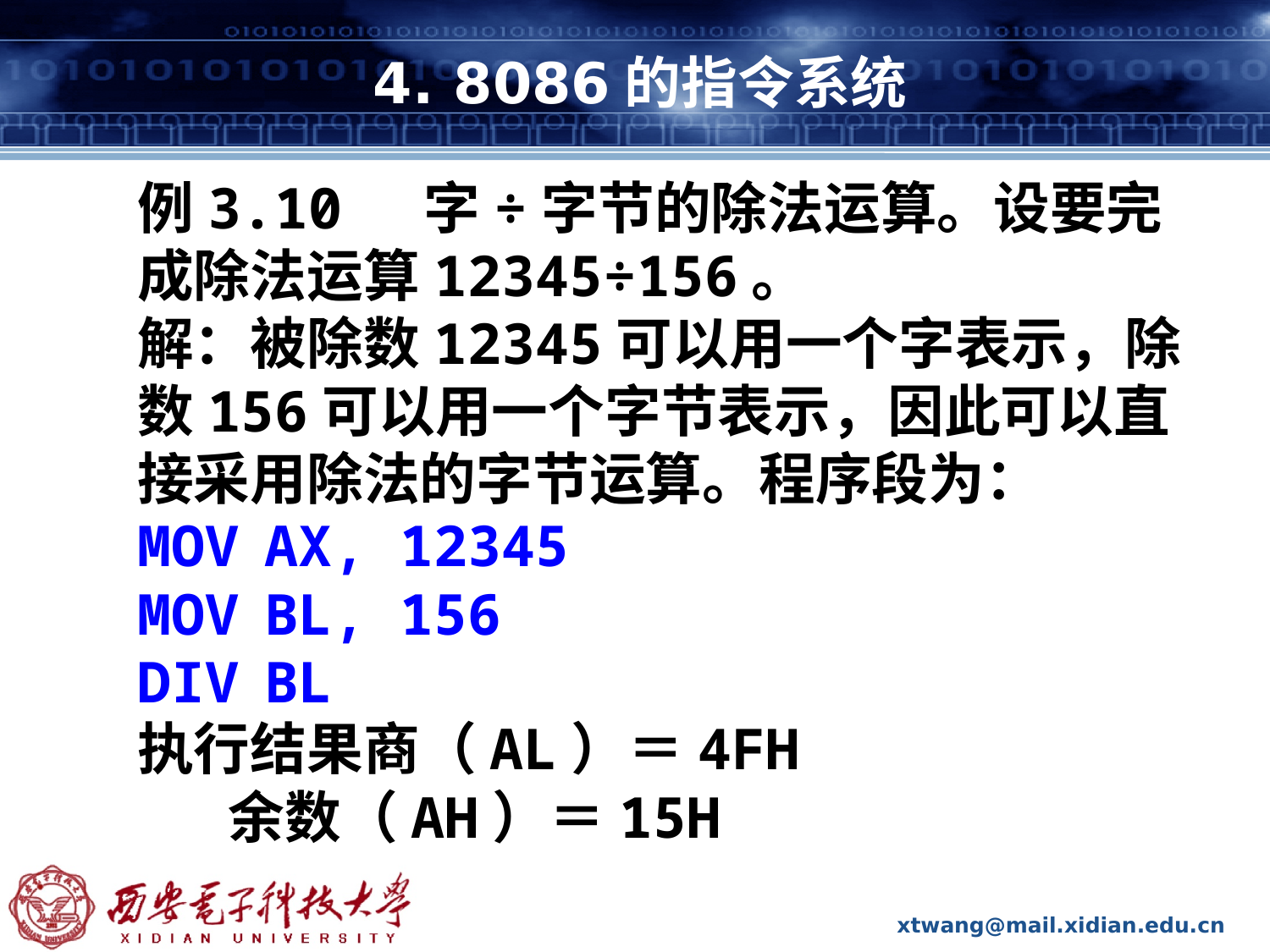

# 4. 8086的指令系统
例3.10  字÷字节的除法运算。设要完成除法运算12345÷156。
解：被除数12345可以用一个字表示，除数156可以用一个字节表示，因此可以直接采用除法的字节运算。程序段为：
MOV	AX, 12345
MOV	BL, 156
DIV	BL
执行结果商（AL）＝4FH
      余数（AH）＝15H